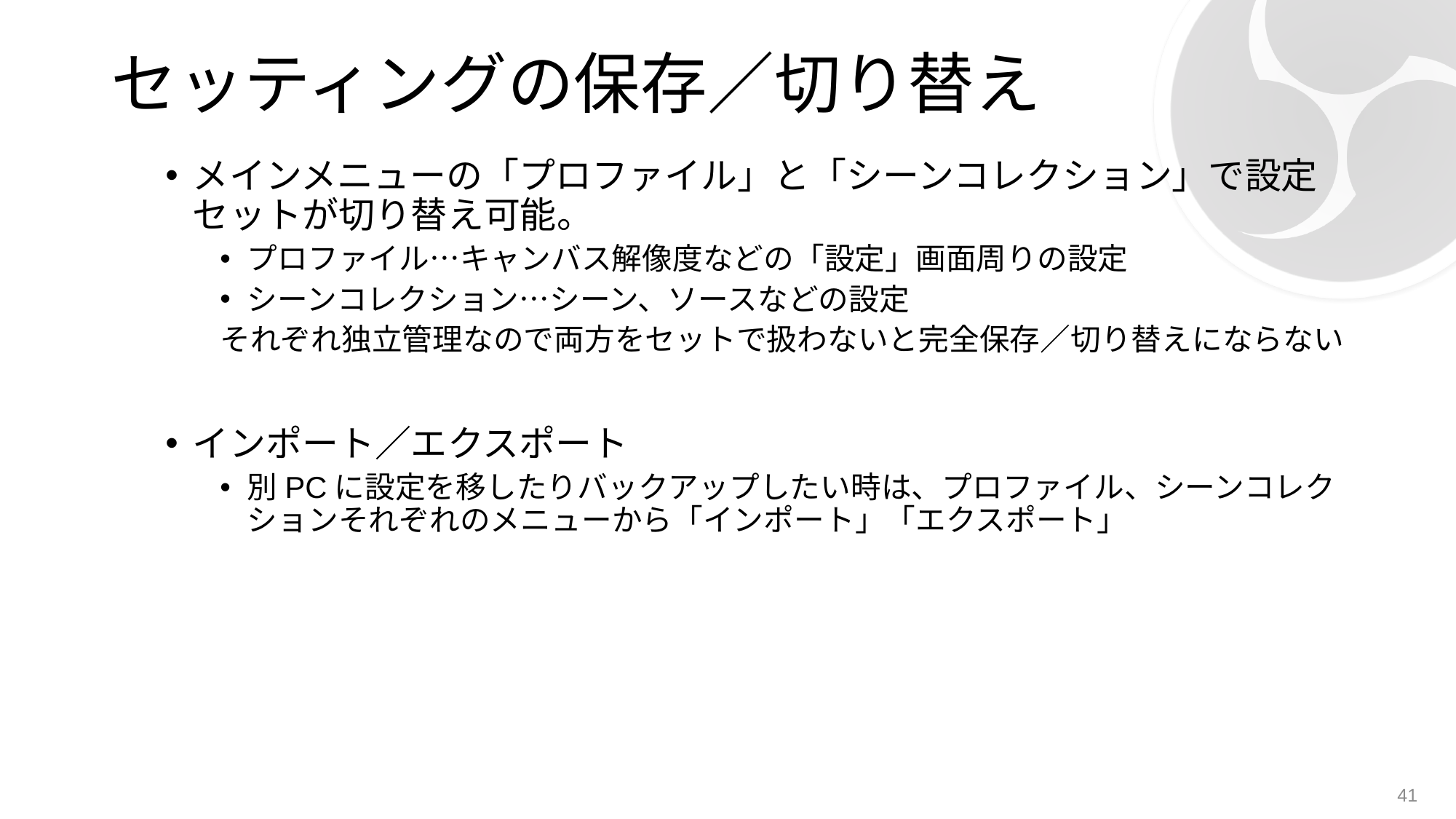

# セッティングの保存／切り替え
メインメニューの「プロファイル」と「シーンコレクション」で設定セットが切り替え可能。
プロファイル…キャンバス解像度などの「設定」画面周りの設定
シーンコレクション…シーン、ソースなどの設定
それぞれ独立管理なので両方をセットで扱わないと完全保存／切り替えにならない

インポート／エクスポート
別PCに設定を移したりバックアップしたい時は、プロファイル、シーンコレクションそれぞれのメニューから「インポート」「エクスポート」
41